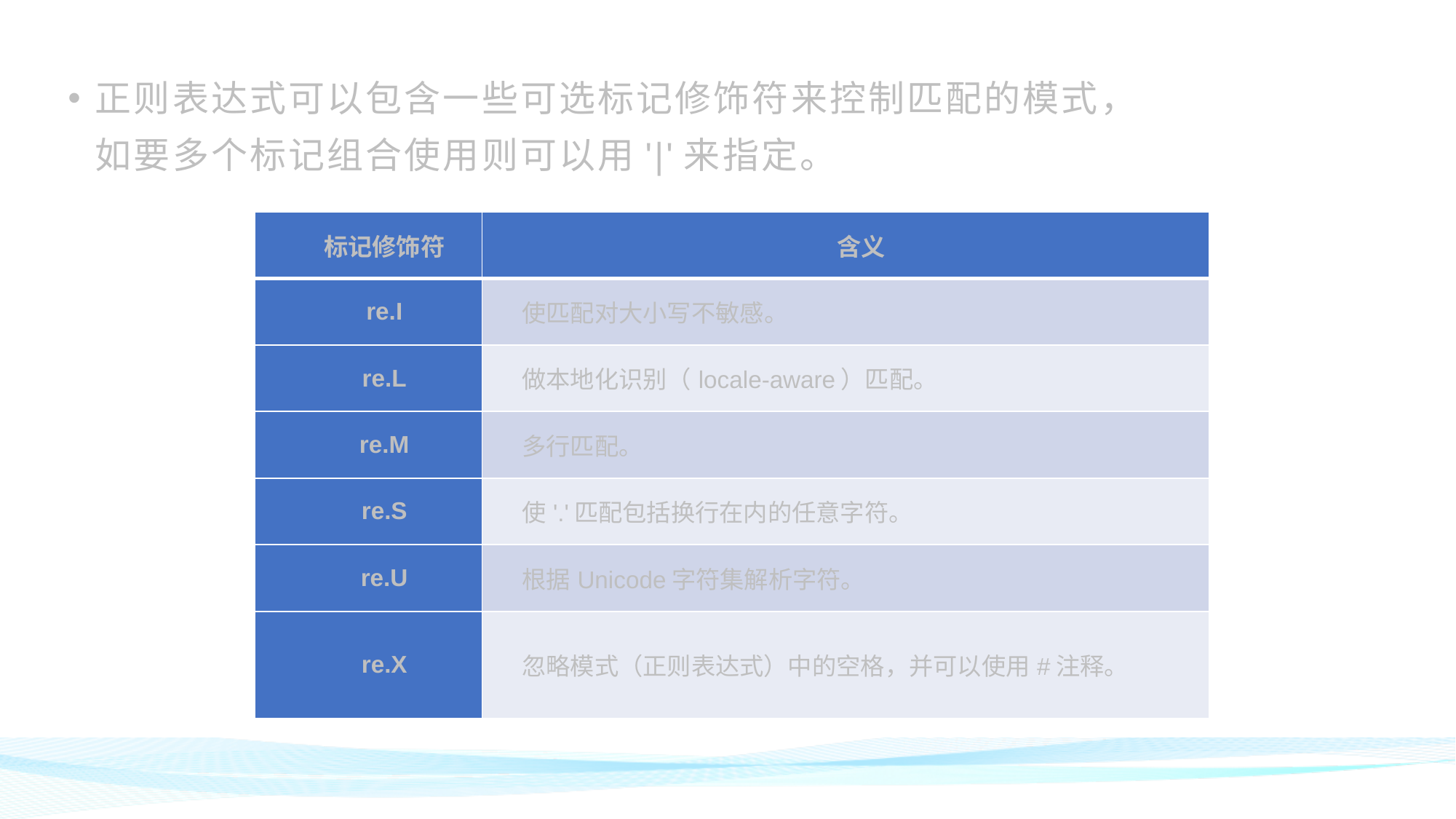

正则表达式可以包含一些可选标记修饰符来控制匹配的模式，如要多个标记组合使用则可以用'|'来指定。
| 标记修饰符 | 含义 |
| --- | --- |
| re.I | 使匹配对大小写不敏感。 |
| re.L | 做本地化识别（locale-aware）匹配。 |
| re.M | 多行匹配。 |
| re.S | 使'.'匹配包括换行在内的任意字符。 |
| re.U | 根据Unicode字符集解析字符。 |
| re.X | 忽略模式（正则表达式）中的空格，并可以使用#注释。 |